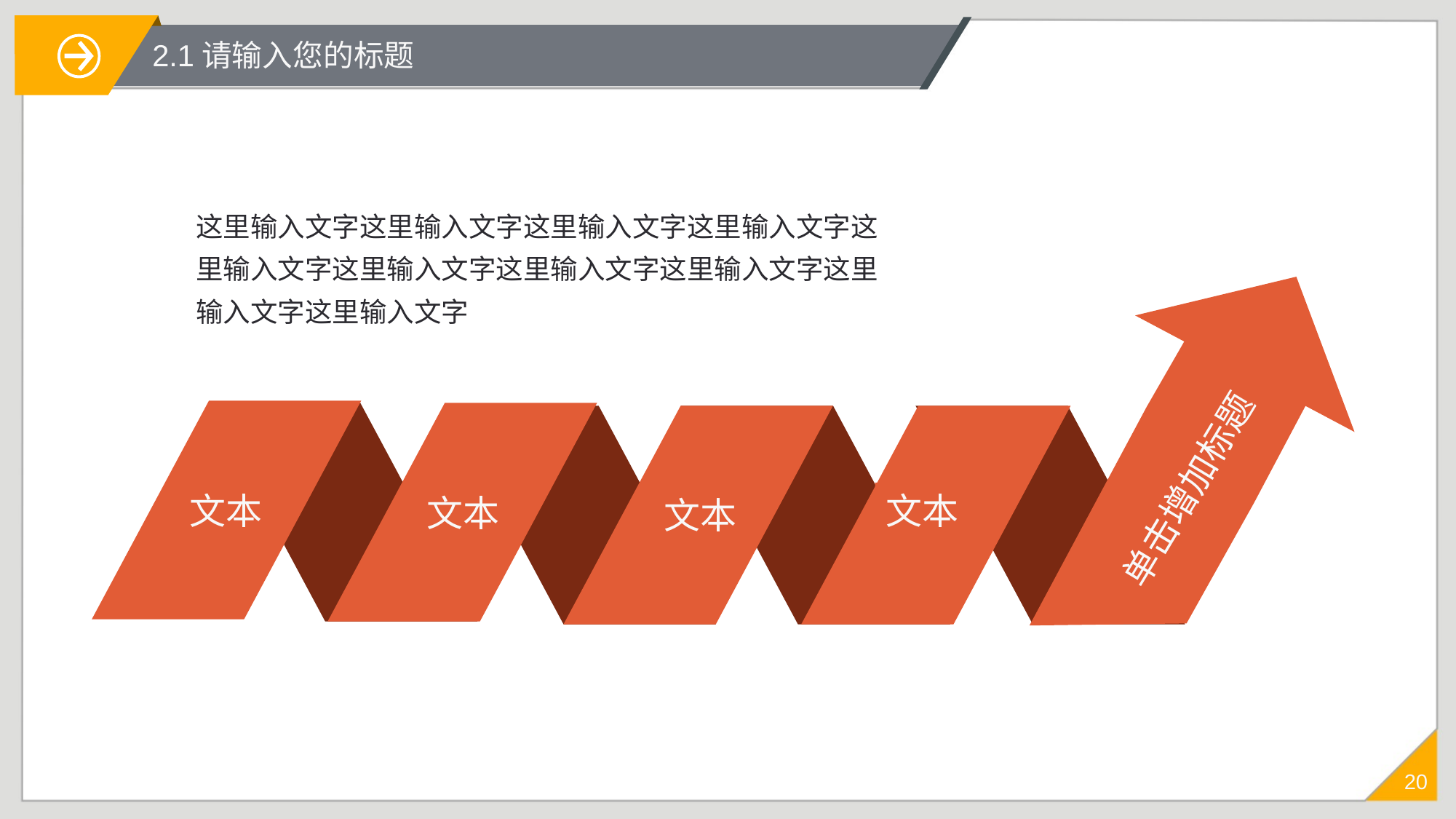

2.1请输入您的标题

这里输入文字这里输入文字这里输入文字这里输入文字这里输入文字这里输入文字这里输入文字这里输入文字这里输入文字这里输入文字

单击增加标题

文本

文本

文本

文本